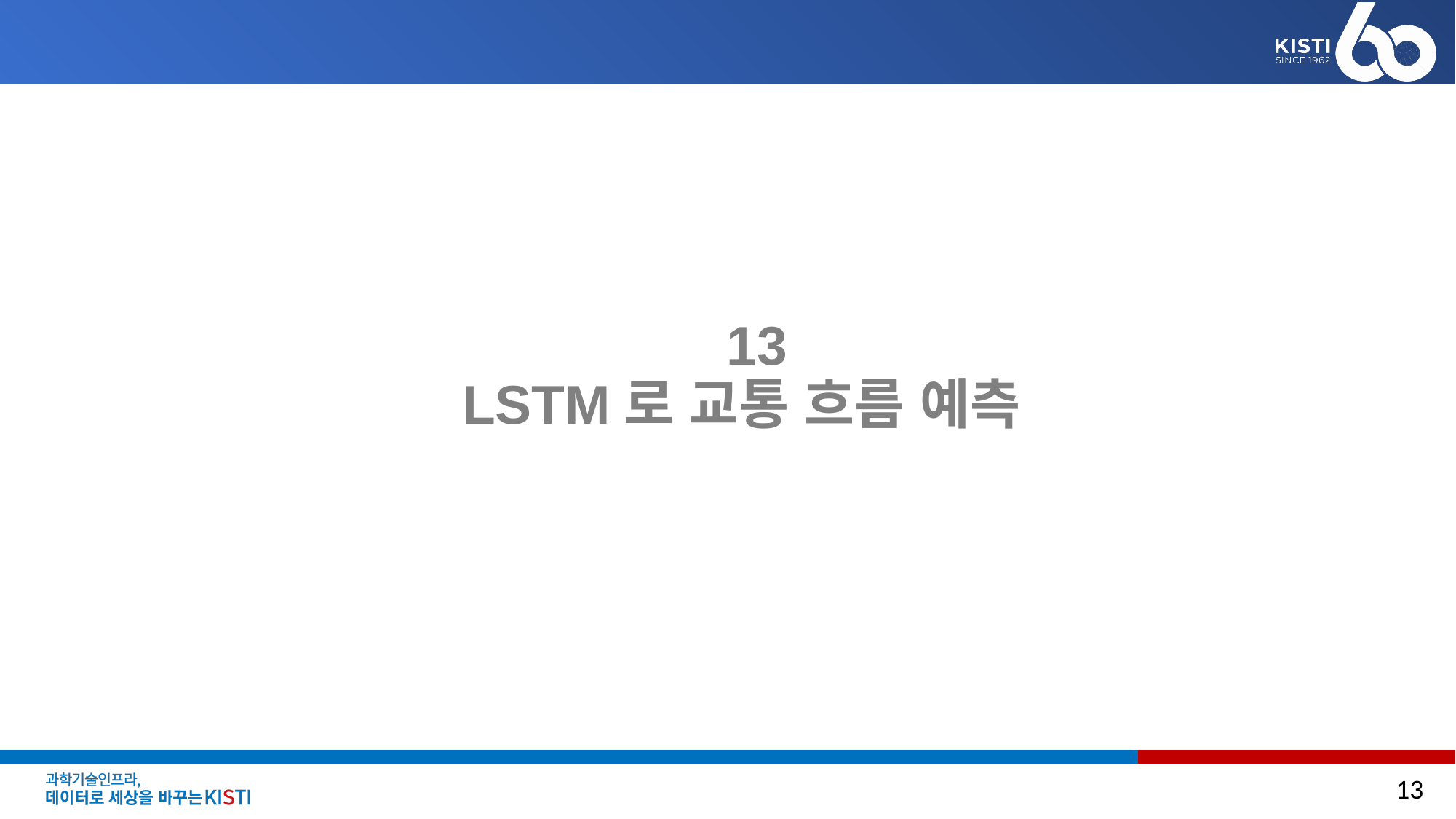

# 13 LSTM로 교통 흐름 예측
13